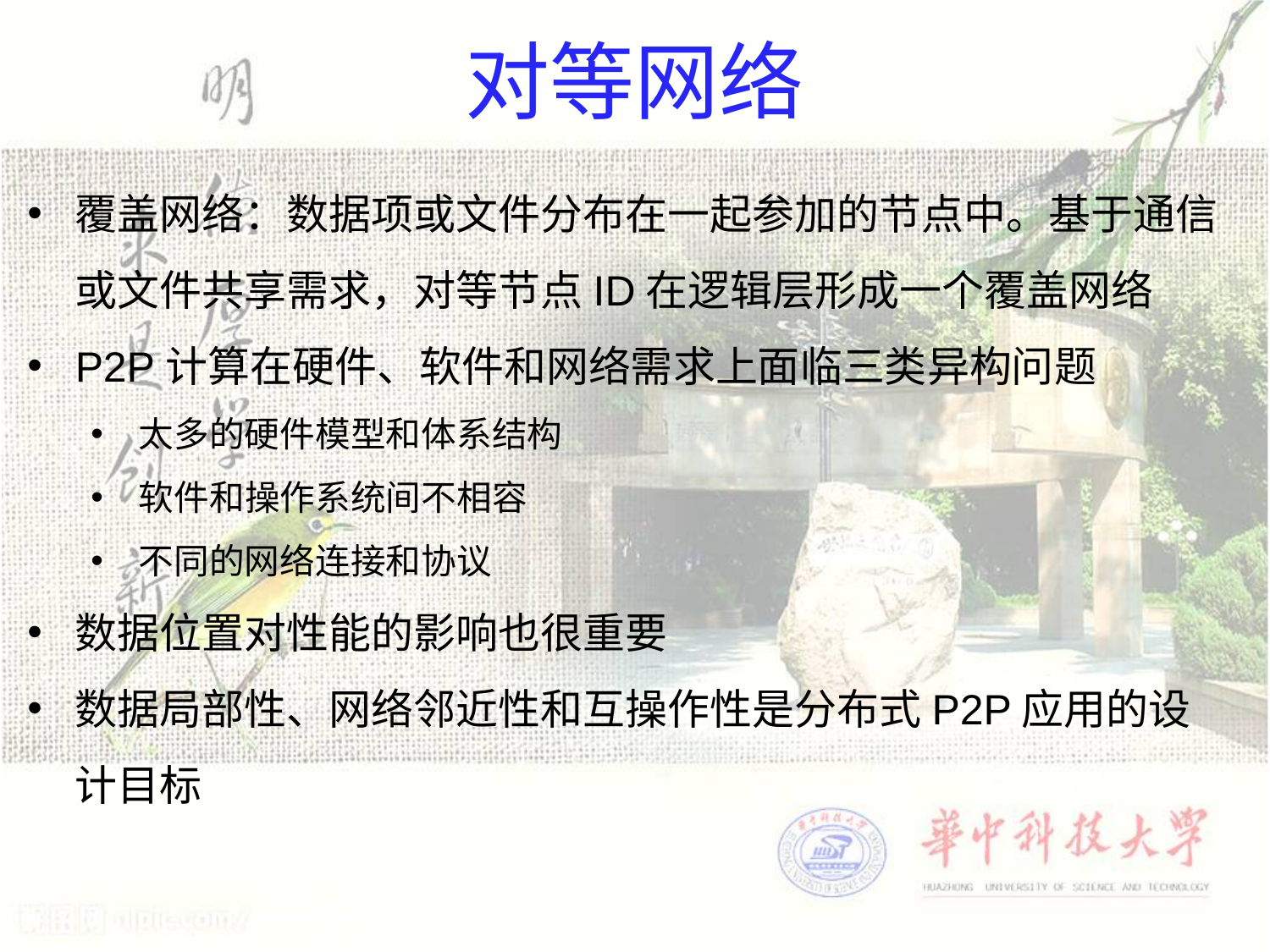

# 对等网络
覆盖网络：数据项或文件分布在一起参加的节点中。基于通信或文件共享需求，对等节点ID在逻辑层形成一个覆盖网络
P2P计算在硬件、软件和网络需求上面临三类异构问题
太多的硬件模型和体系结构
软件和操作系统间不相容
不同的网络连接和协议
数据位置对性能的影响也很重要
数据局部性、网络邻近性和互操作性是分布式P2P应用的设计目标